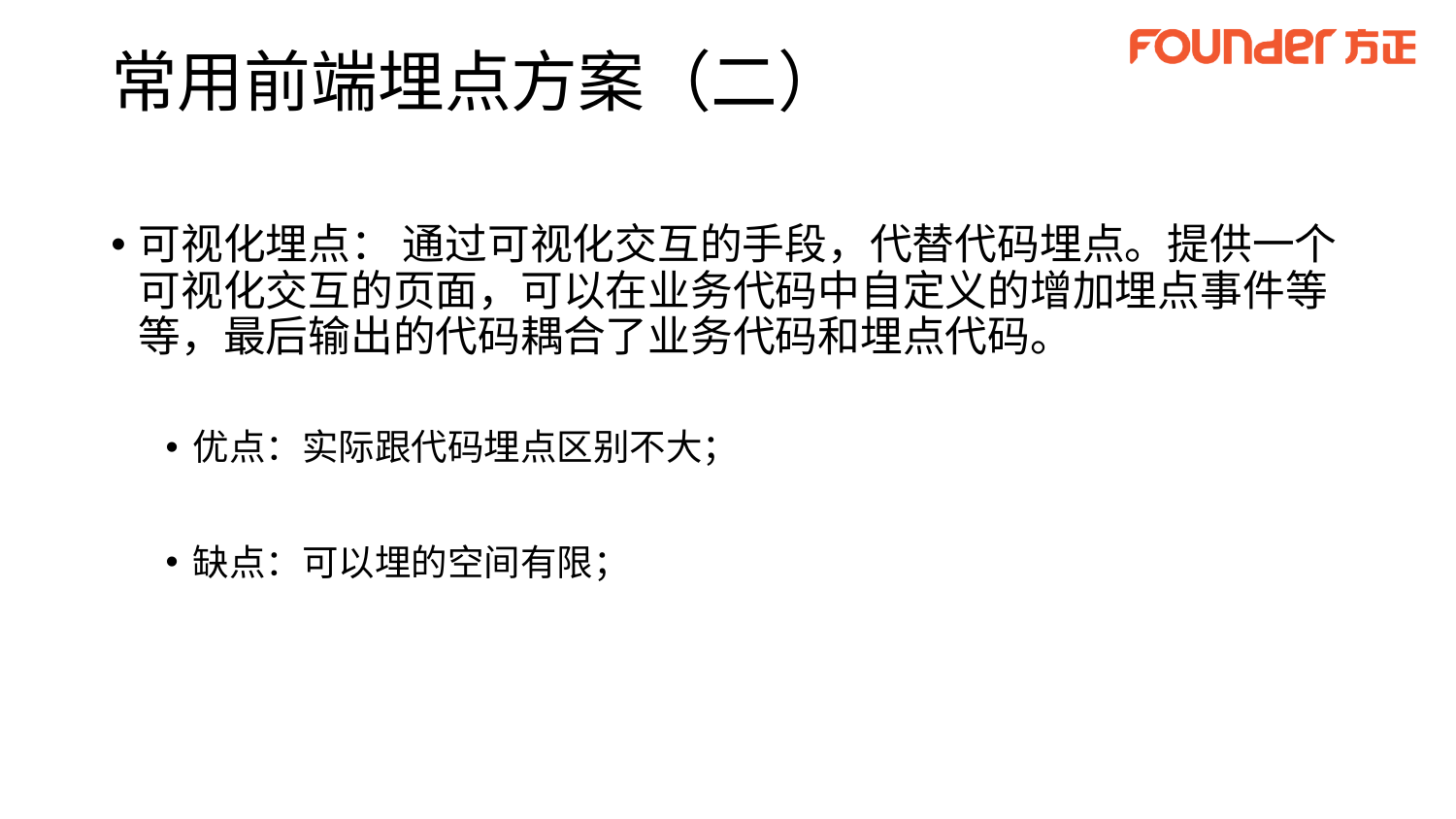

# 常用前端埋点方案（二）
可视化埋点： 通过可视化交互的手段，代替代码埋点。提供一个可视化交互的页面，可以在业务代码中自定义的增加埋点事件等等，最后输出的代码耦合了业务代码和埋点代码。

优点：实际跟代码埋点区别不大；

缺点：可以埋的空间有限；